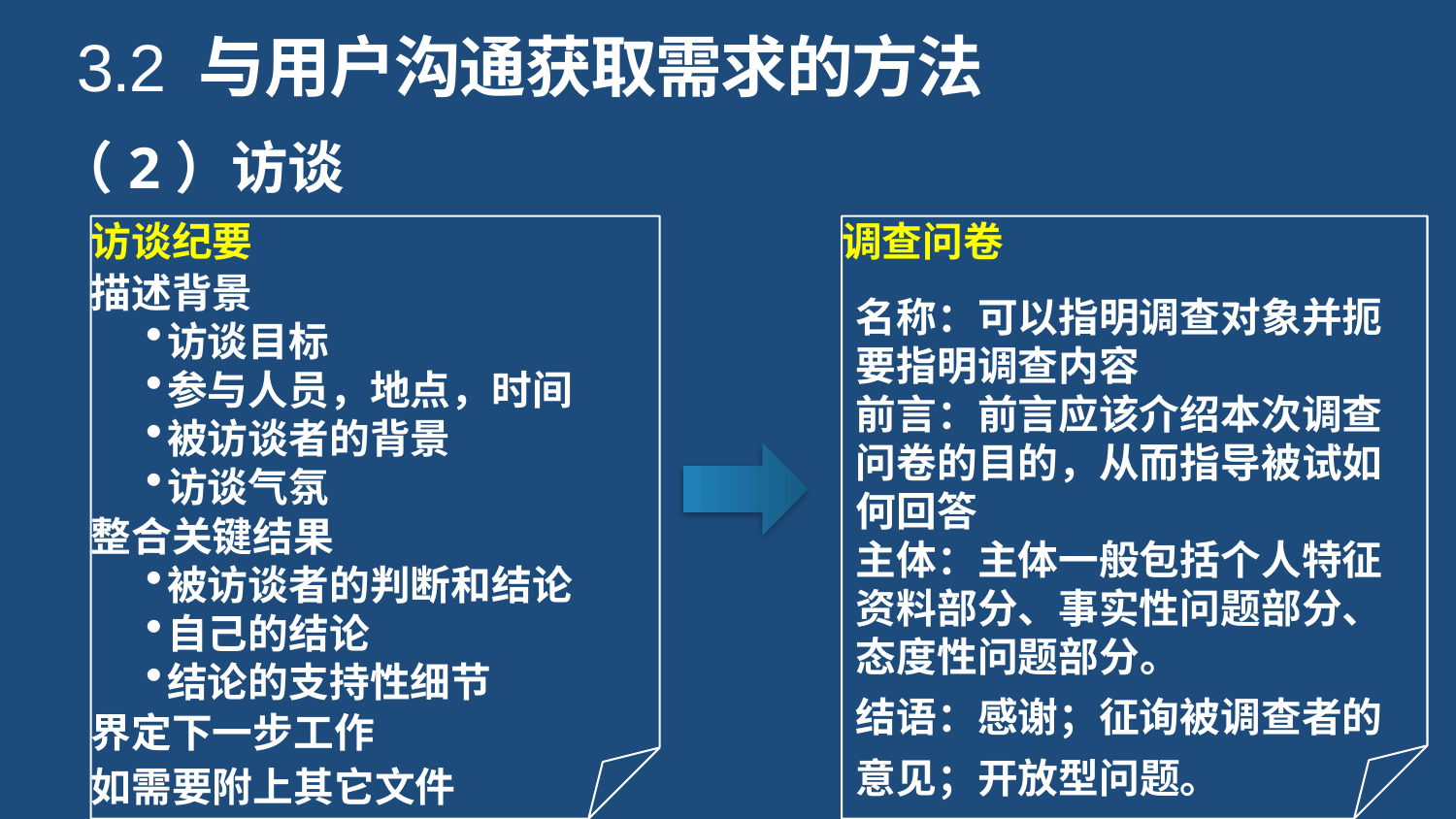

3.2 与用户沟通获取需求的方法
（2）访谈

访谈纪要

调查问卷
描述背景
访谈目标
参与人员，地点，时间
被访谈者的背景
访谈气氛
名称：可以指明调查对象并扼要指明调查内容
前言：前言应该介绍本次调查问卷的目的，从而指导被试如何回答
主体：主体一般包括个人特征资料部分、事实性问题部分、态度性问题部分。
结语：感谢；征询被调查者的意见；开放型问题。

整合关键结果
被访谈者的判断和结论
自己的结论
结论的支持性细节
界定下一步工作
如需要附上其它文件